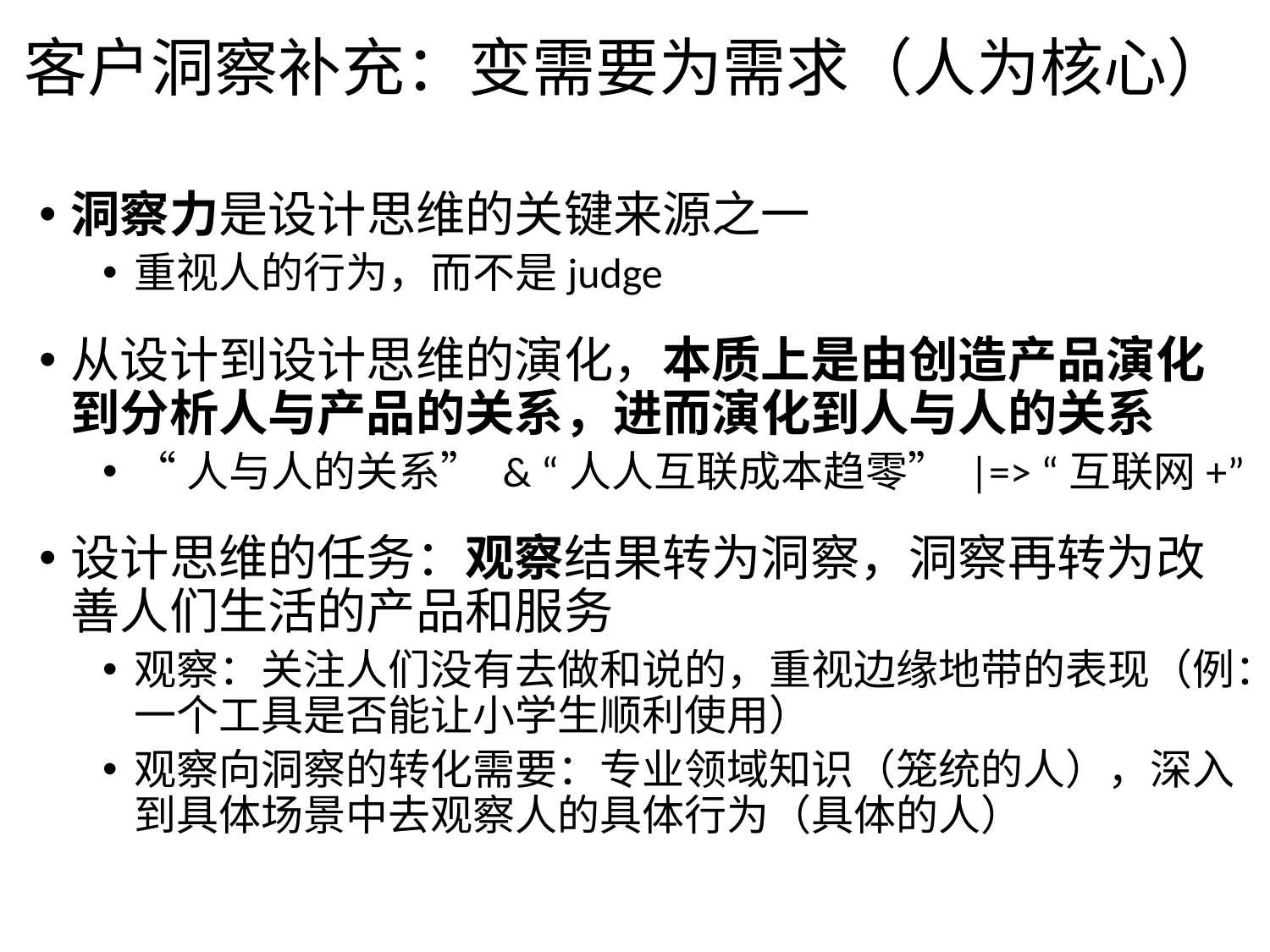

# 客户洞察补充：变需要为需求（人为核心）
洞察力是设计思维的关键来源之一
重视人的行为，而不是judge

从设计到设计思维的演化，本质上是由创造产品演化到分析人与产品的关系，进而演化到人与人的关系
“人与人的关系” & “人人互联成本趋零” |=> “互联网+”

设计思维的任务：观察结果转为洞察，洞察再转为改善人们生活的产品和服务
观察：关注人们没有去做和说的，重视边缘地带的表现（例：一个工具是否能让小学生顺利使用）
观察向洞察的转化需要：专业领域知识（笼统的人），深入到具体场景中去观察人的具体行为（具体的人）